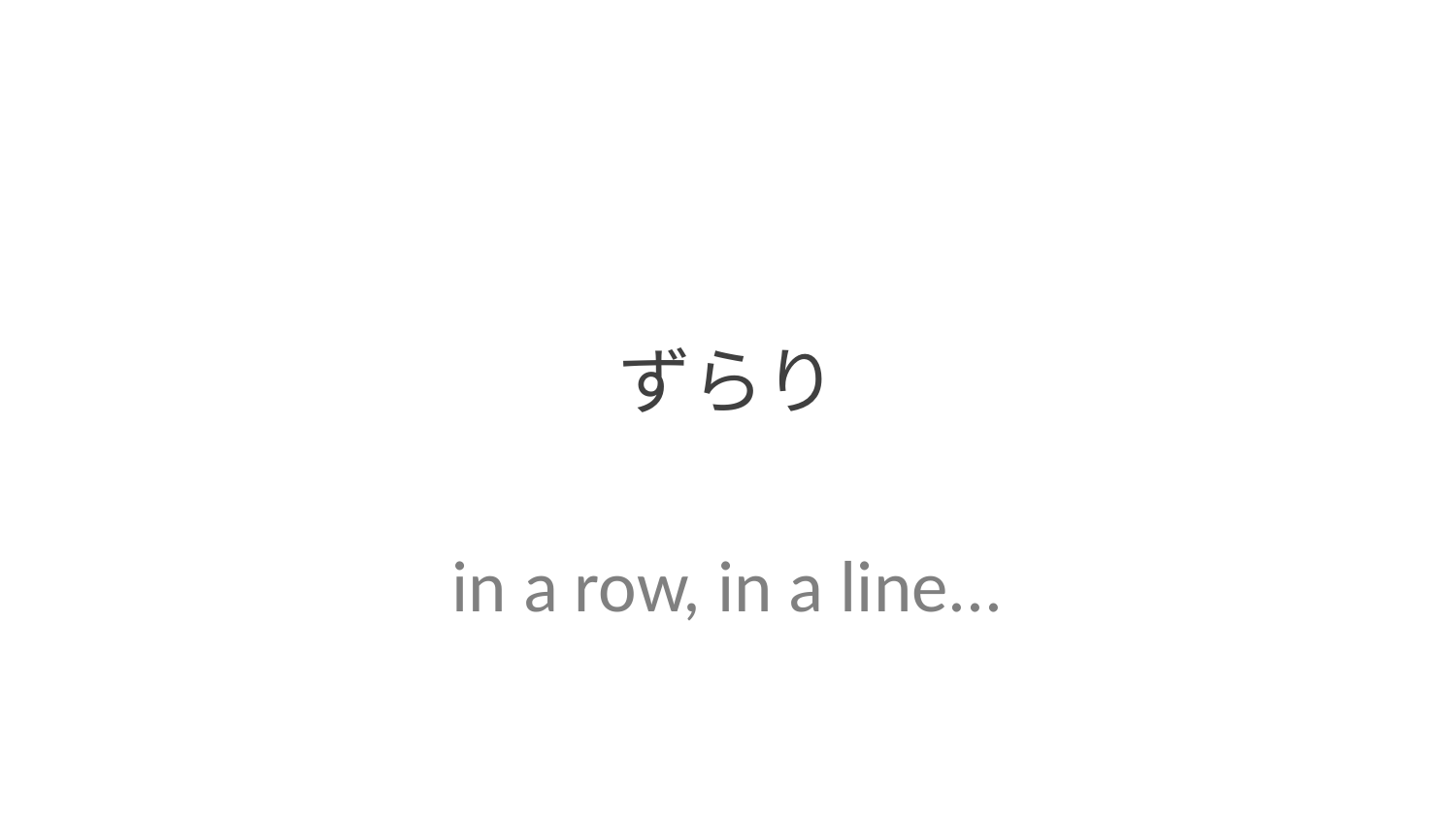

ずらり
in a row, in a line...